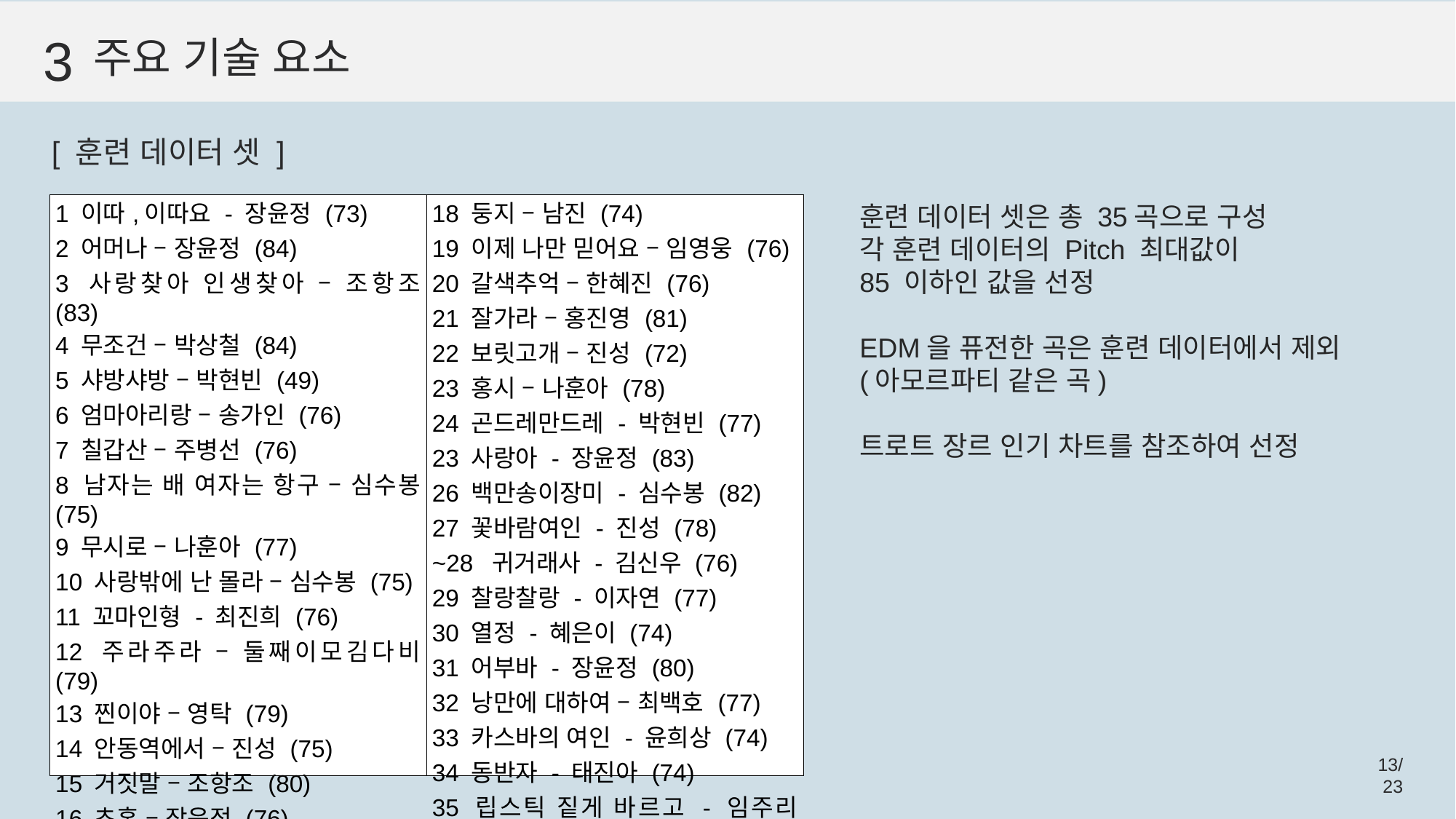

3
주요 기술 요소
[ 훈련 데이터 셋 ]
| 1 이따,이따요 - 장윤정 (73) 2 어머나 – 장윤정 (84) 3 사랑찾아 인생찾아 – 조항조 (83)  4 무조건 – 박상철 (84) 5 샤방샤방 – 박현빈 (49) 6 엄마아리랑 – 송가인 (76) 7 칠갑산 – 주병선 (76) 8 남자는 배 여자는 항구 – 심수봉 (75) 9 무시로 – 나훈아 (77) 10 사랑밖에 난 몰라 – 심수봉 (75) 11 꼬마인형 - 최진희 (76) 12 주라주라 – 둘째이모김다비 (79) 13 찐이야 – 영탁 (79) 14 안동역에서 – 진성 (75) 15 거짓말 – 조항조 (80) 16 초혼 – 장윤정 (76) 17 당돌한 여자 – 서주경 (76) | 18 둥지 – 남진 (74) 19 이제 나만 믿어요 – 임영웅 (76) 20 갈색추억 – 한혜진 (76) 21 잘가라 – 홍진영 (81) 22 보릿고개 – 진성 (72) 23 홍시 – 나훈아 (78) 24 곤드레만드레 - 박현빈 (77) 23 사랑아 - 장윤정 (83) 26 백만송이장미 - 심수봉 (82) 27 꽃바람여인 - 진성 (78) ~28  귀거래사 - 김신우 (76) 29 찰랑찰랑 - 이자연 (77) 30 열정 - 혜은이 (74) 31 어부바 - 장윤정 (80) 32 낭만에 대하여 – 최백호 (77)  33 카스바의 여인 - 윤희상 (74) 34 동반자 - 태진아 (74) 35 립스틱 짙게 바르고 - 임주리 (76) |
| --- | --- |
훈련 데이터 셋은 총 35곡으로 구성
각 훈련 데이터의 Pitch 최대값이
85 이하인 값을 선정

EDM을 퓨전한 곡은 훈련 데이터에서 제외
(아모르파티 같은 곡)

트로트 장르 인기 차트를 참조하여 선정
13/23